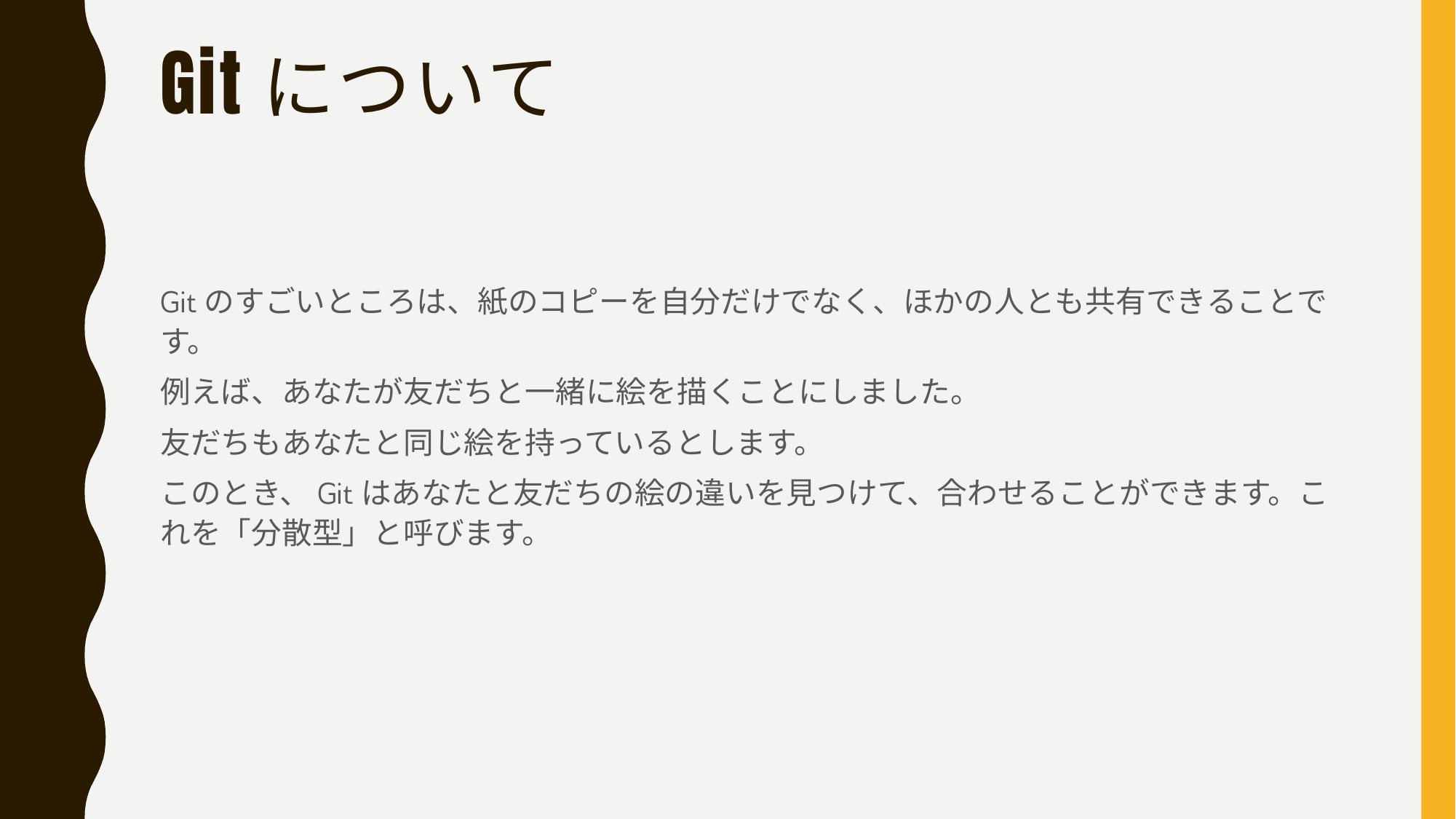

# Gitについて
Gitのすごいところは、紙のコピーを自分だけでなく、ほかの人とも共有できることです。
例えば、あなたが友だちと一緒に絵を描くことにしました。
友だちもあなたと同じ絵を持っているとします。
このとき、Gitはあなたと友だちの絵の違いを見つけて、合わせることができます。これを「分散型」と呼びます。